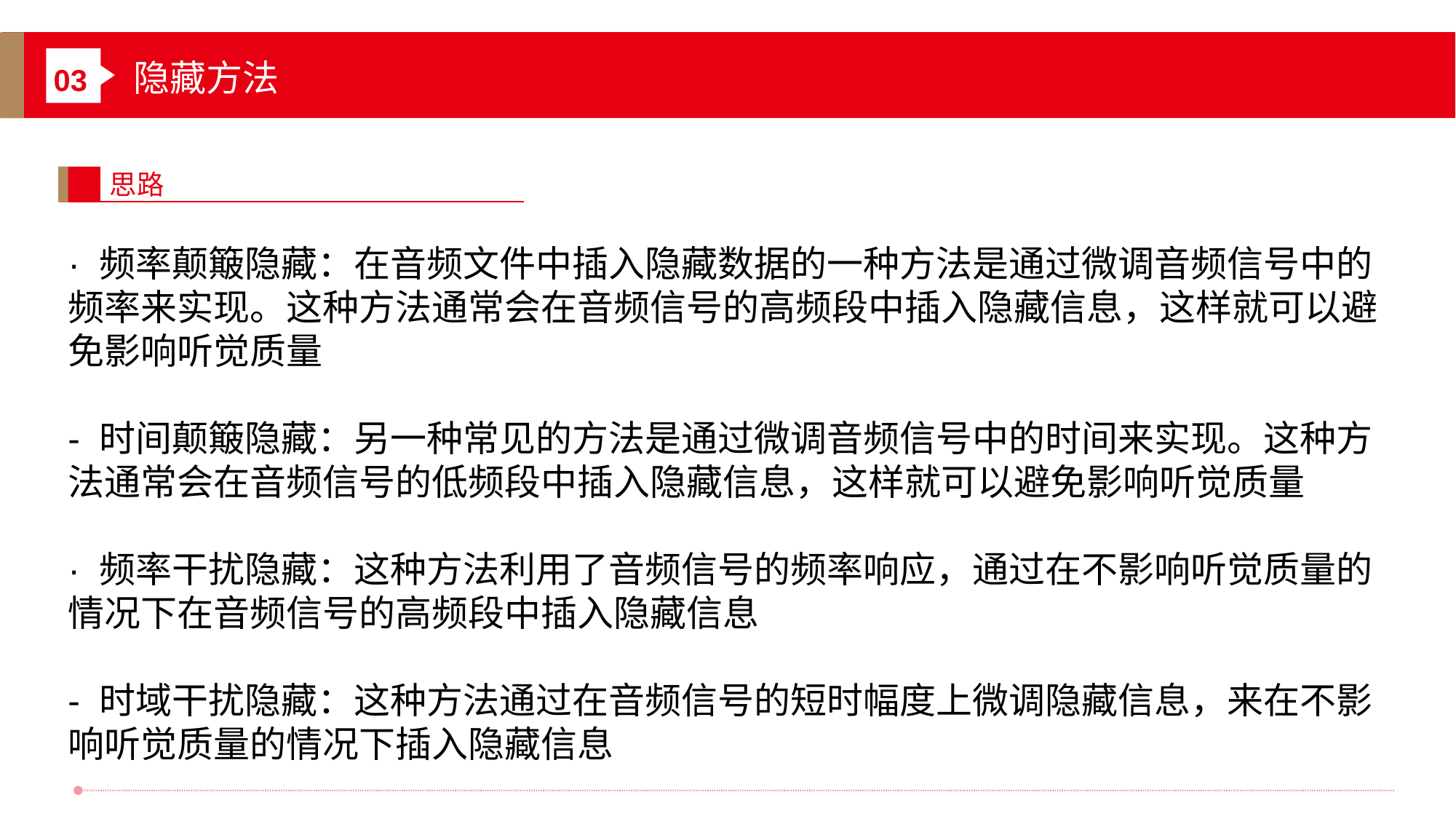

隐藏方法
03
思路

· 频率颠簸隐藏：在音频文件中插入隐藏数据的一种方法是通过微调音频信号中的频率来实现。这种方法通常会在音频信号的高频段中插入隐藏信息，这样就可以避免影响听觉质量

- 时间颠簸隐藏：另一种常见的方法是通过微调音频信号中的时间来实现。这种方法通常会在音频信号的低频段中插入隐藏信息，这样就可以避免影响听觉质量

· 频率干扰隐藏：这种方法利用了音频信号的频率响应，通过在不影响听觉质量的情况下在音频信号的高频段中插入隐藏信息

- 时域干扰隐藏：这种方法通过在音频信号的短时幅度上微调隐藏信息，来在不影响听觉质量的情况下插入隐藏信息